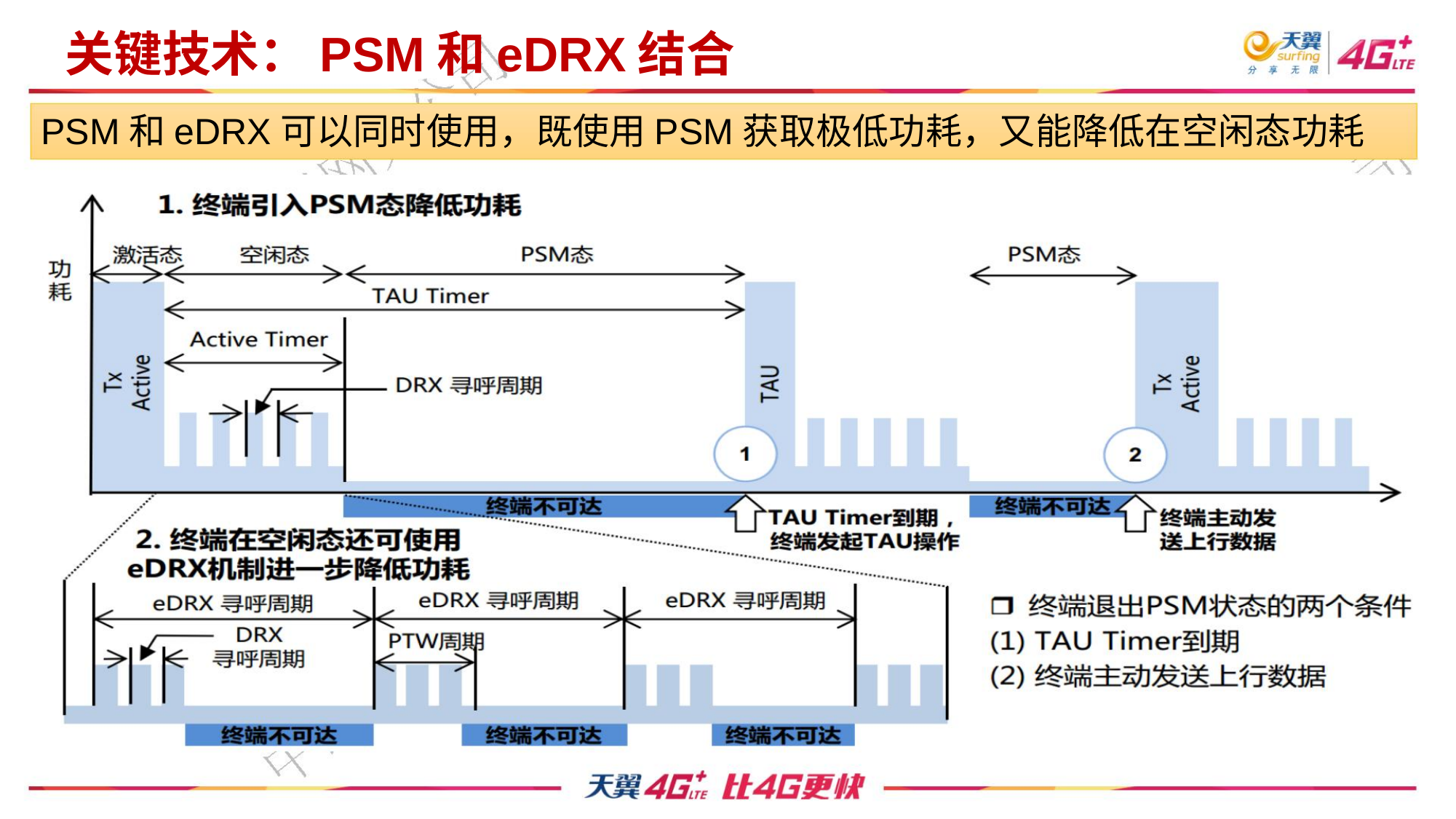

关键技术：PSM和eDRX结合
PSM和eDRX可以同时使用，既使用PSM获取极低功耗，又能降低在空闲态功耗